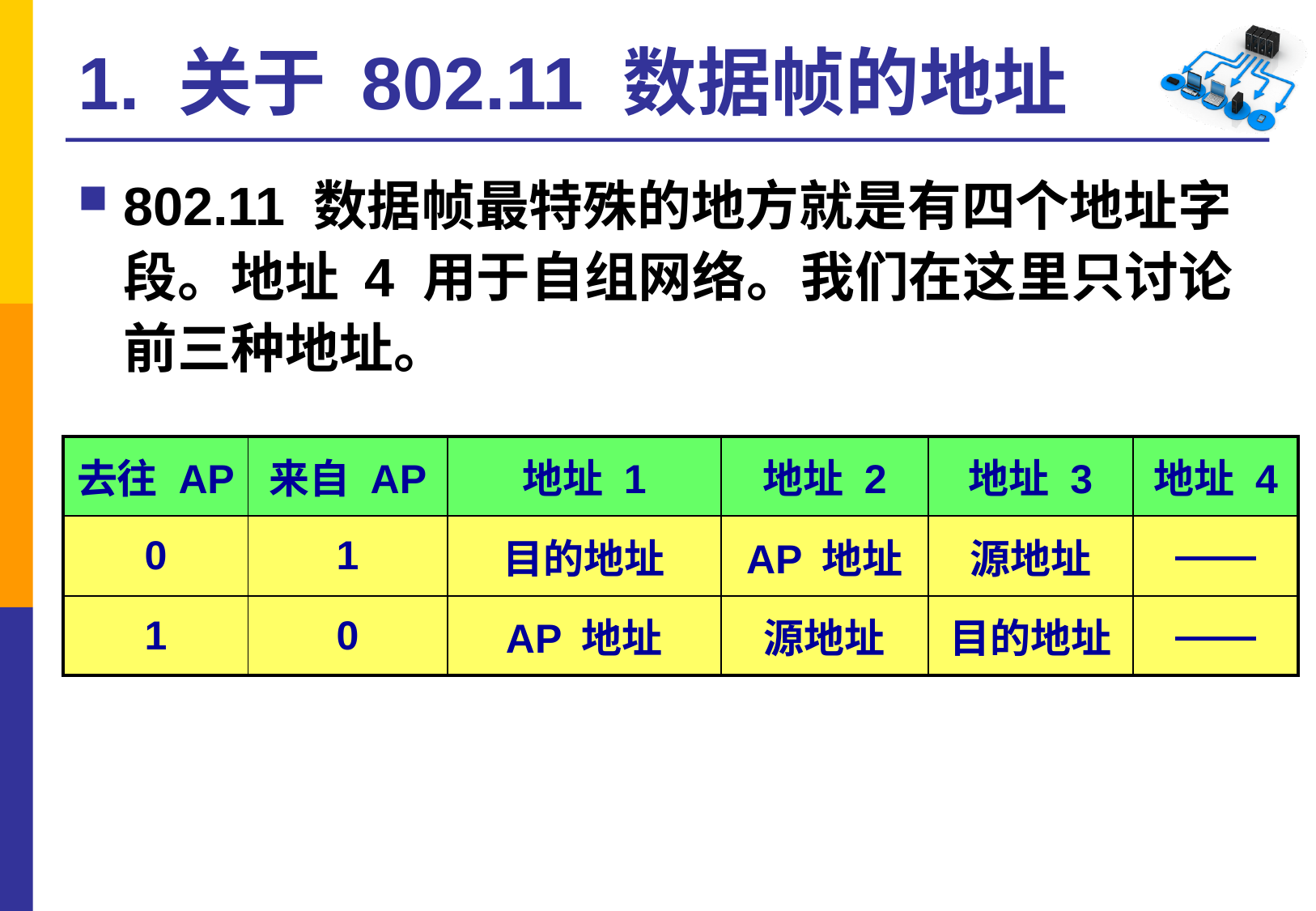

# 1. 关于 802.11 数据帧的地址
802.11 数据帧最特殊的地方就是有四个地址字段。地址 4 用于自组网络。我们在这里只讨论前三种地址。
| 去往 AP | 来自 AP | 地址 1 | 地址 2 | 地址 3 | 地址 4 |
| --- | --- | --- | --- | --- | --- |
| 0 | 1 | 目的地址 | AP 地址 | 源地址 | —— |
| 1 | 0 | AP 地址 | 源地址 | 目的地址 | —— |